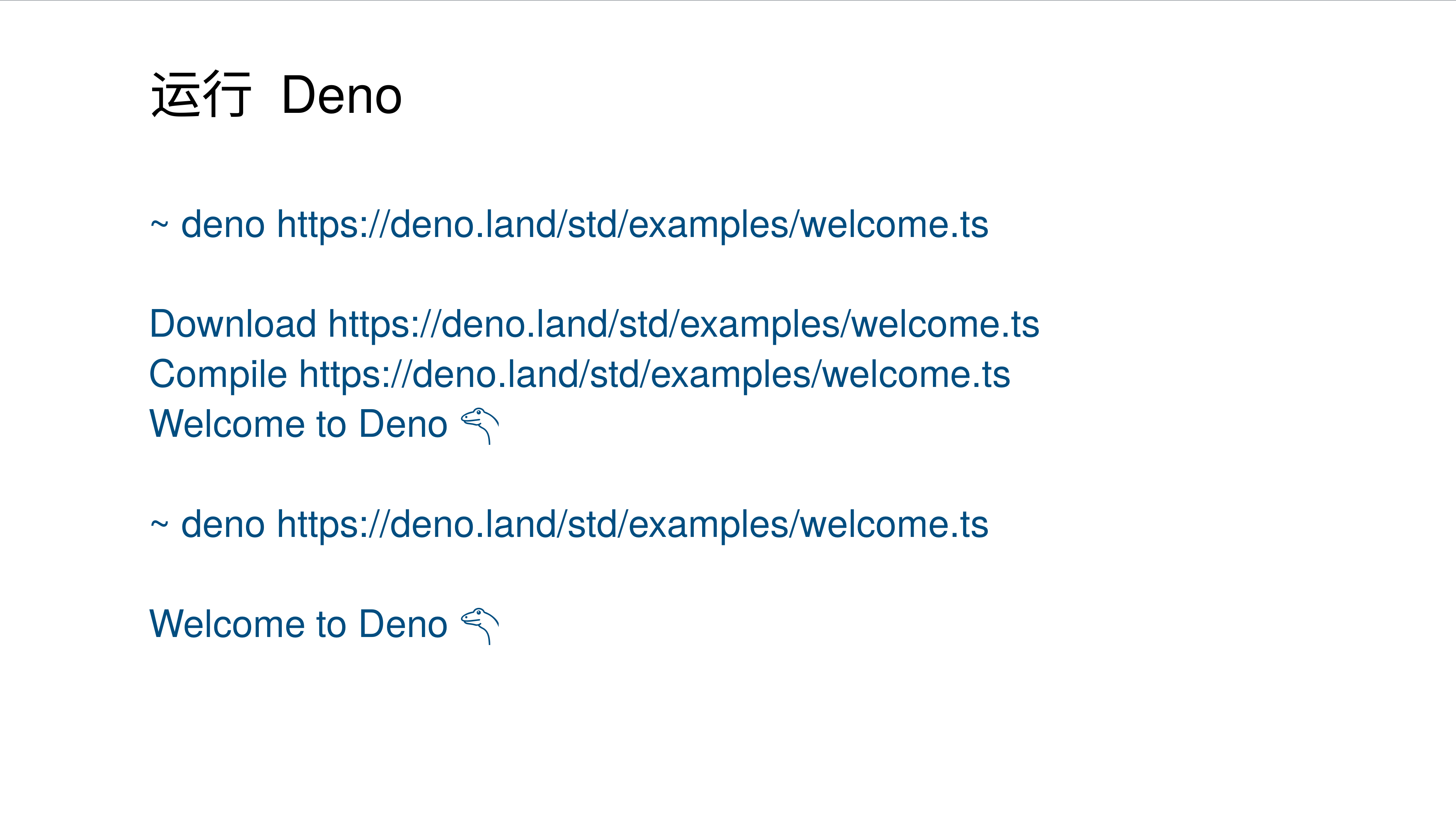

# 运行 Deno
~ deno https://deno.land/std/examples/welcome.ts

Download https://deno.land/std/examples/welcome.ts
Compile https://deno.land/std/examples/welcome.ts
Welcome to Deno 🦕

~ deno https://deno.land/std/examples/welcome.ts

Welcome to Deno 🦕